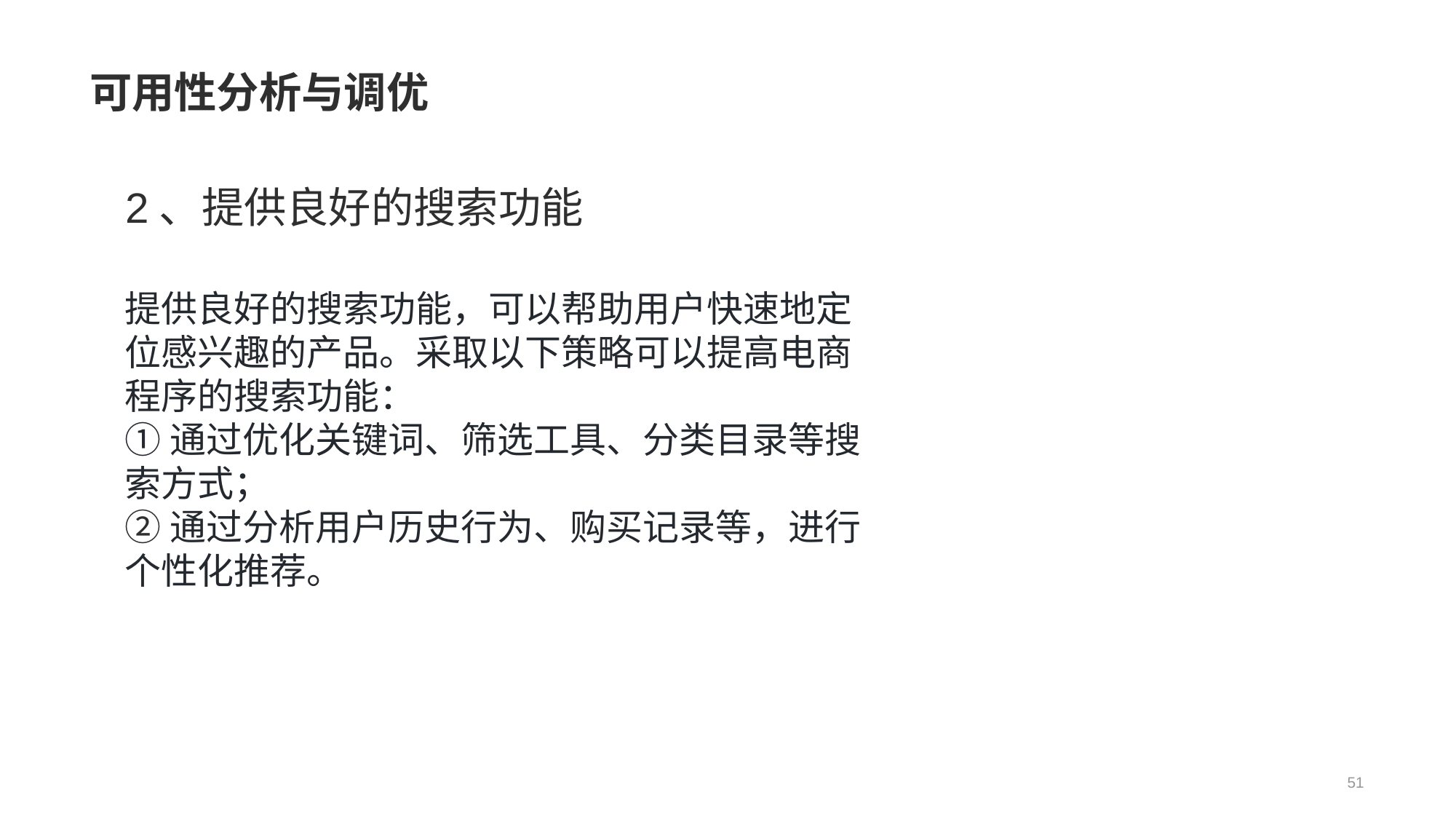

# 可用性分析与调优
2、提供良好的搜索功能
提供良好的搜索功能，可以帮助用户快速地定位感兴趣的产品。采取以下策略可以提高电商程序的搜索功能：
①通过优化关键词、筛选工具、分类目录等搜索方式；
②通过分析用户历史行为、购买记录等，进行个性化推荐。
51